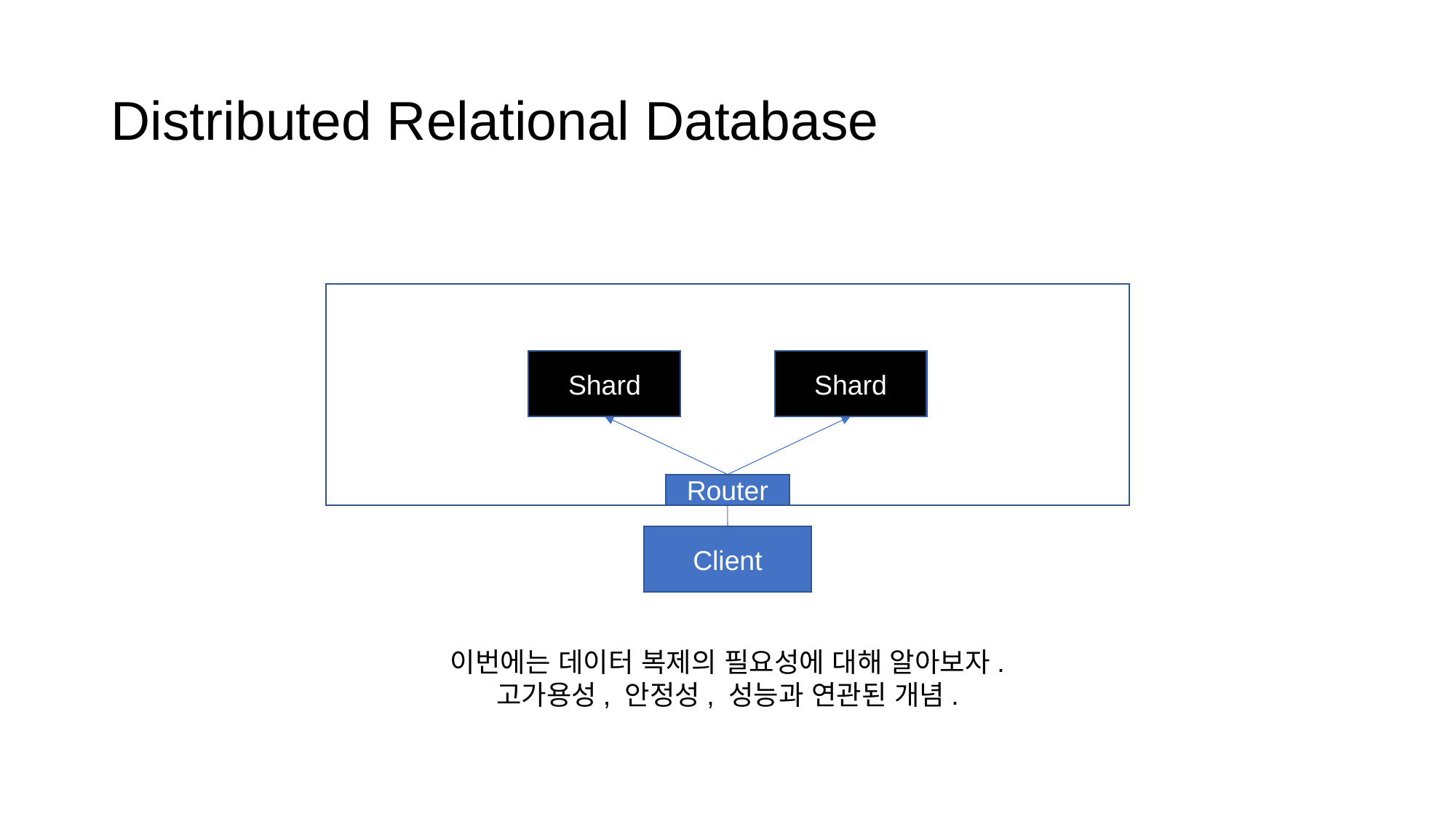

# Distributed Relational Database

Shard
Shard
Router
Client
이번에는 데이터 복제의 필요성에 대해 알아보자.
고가용성, 안정성, 성능과 연관된 개념.